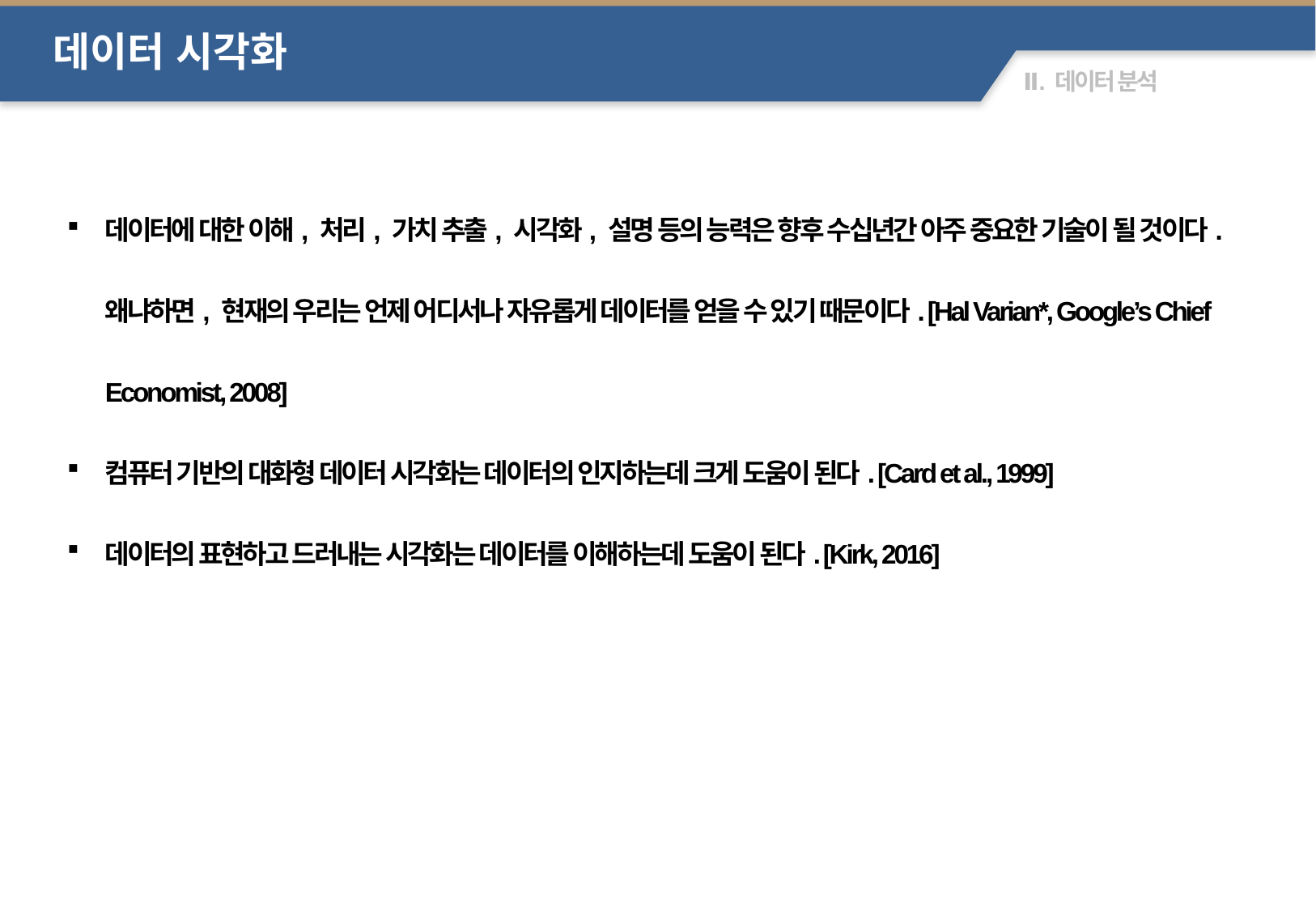

데이터 시각화
데이터에 대한 이해, 처리, 가치 추출, 시각화, 설명 등의 능력은 향후 수십년간 아주 중요한 기술이 될 것이다. 왜냐하면, 현재의 우리는 언제 어디서나 자유롭게 데이터를 얻을 수 있기 때문이다. [Hal Varian*, Google’s Chief Economist, 2008]
컴퓨터 기반의 대화형 데이터 시각화는 데이터의 인지하는데 크게 도움이 된다. [Card et al., 1999]
데이터의 표현하고 드러내는 시각화는 데이터를 이해하는데 도움이 된다. [Kirk, 2016]